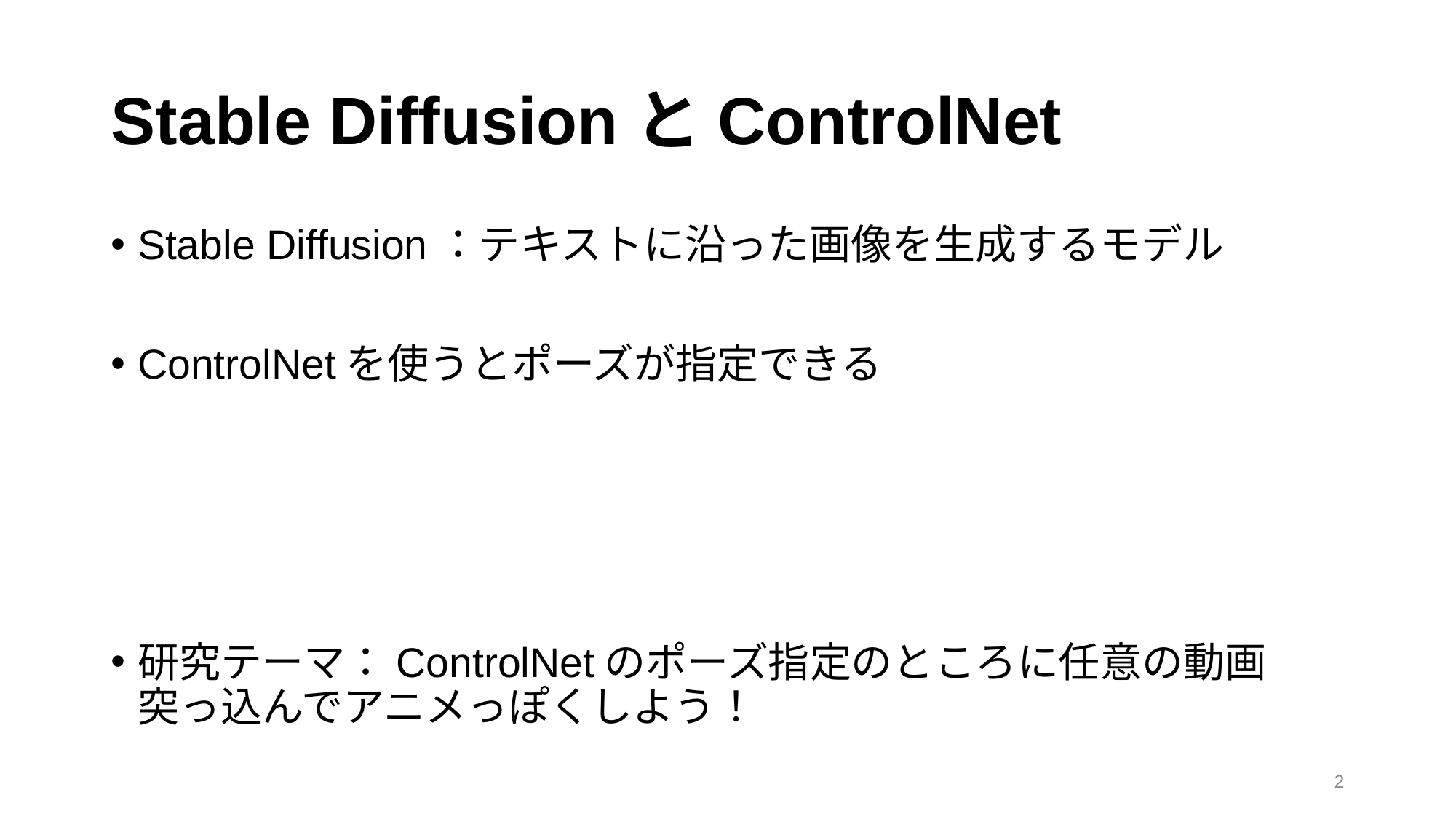

# Stable DiffusionとControlNet
Stable Diffusion：テキストに沿った画像を生成するモデル

ControlNetを使うとポーズが指定できる

研究テーマ：ControlNetのポーズ指定のところに任意の動画突っ込んでアニメっぽくしよう！
2